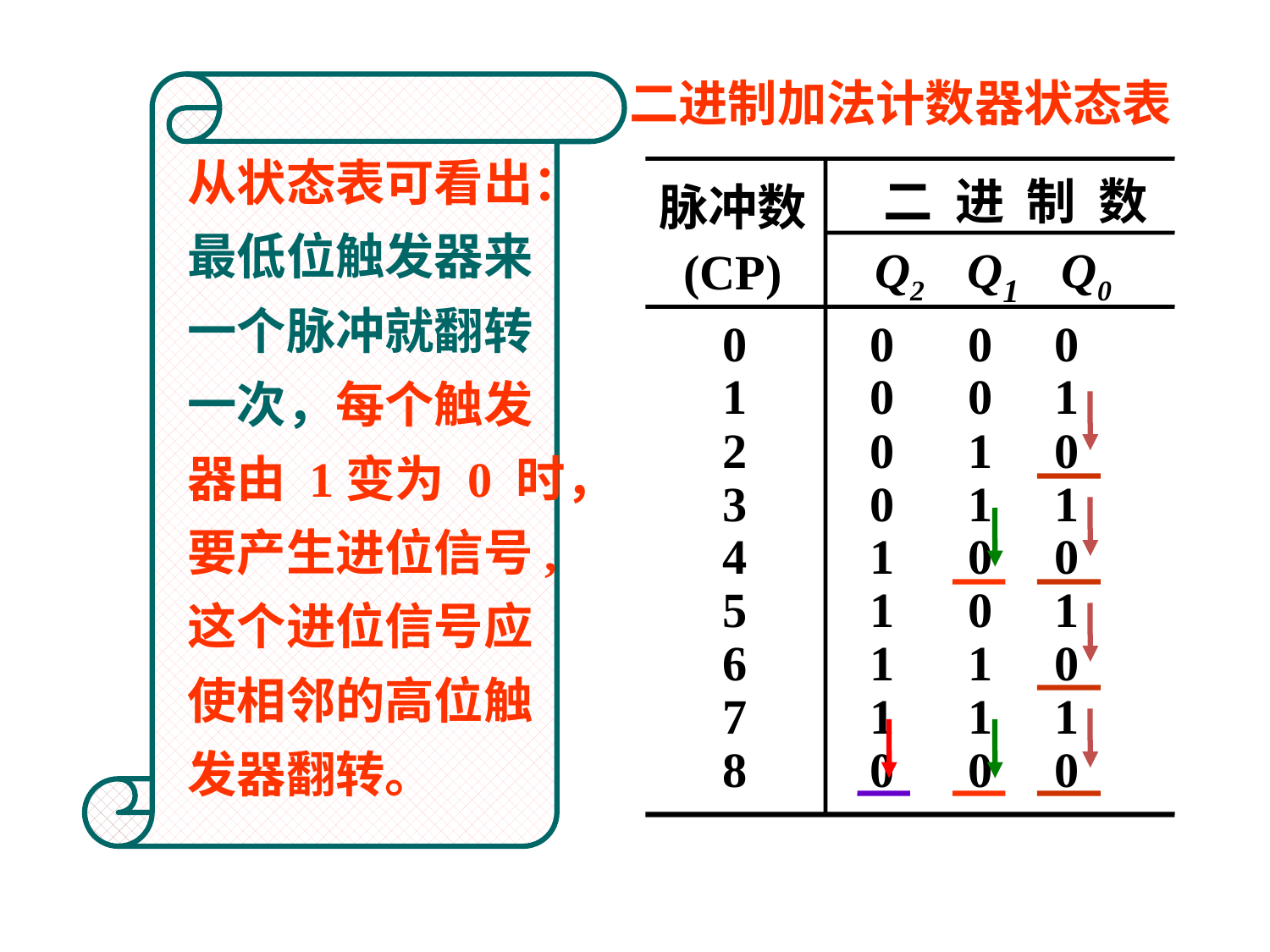

二进制加法计数器状态表
 从状态表可看出：
 最低位触发器来
 一个脉冲就翻转
 一次，每个触发
 器由 1变为 0 时，
 要产生进位信号,
 这个进位信号应
 使相邻的高位触
 发器翻转。

   二  进  制  数
   Q2   Q1   Q0
脉冲数
(CP)

0          0      0     0
1          0      0     1
2          0      1     0
3          0      1     1
4          1      0     0
5          1      0     1
6          1      1     0
7          1      1     1
8          0      0     0